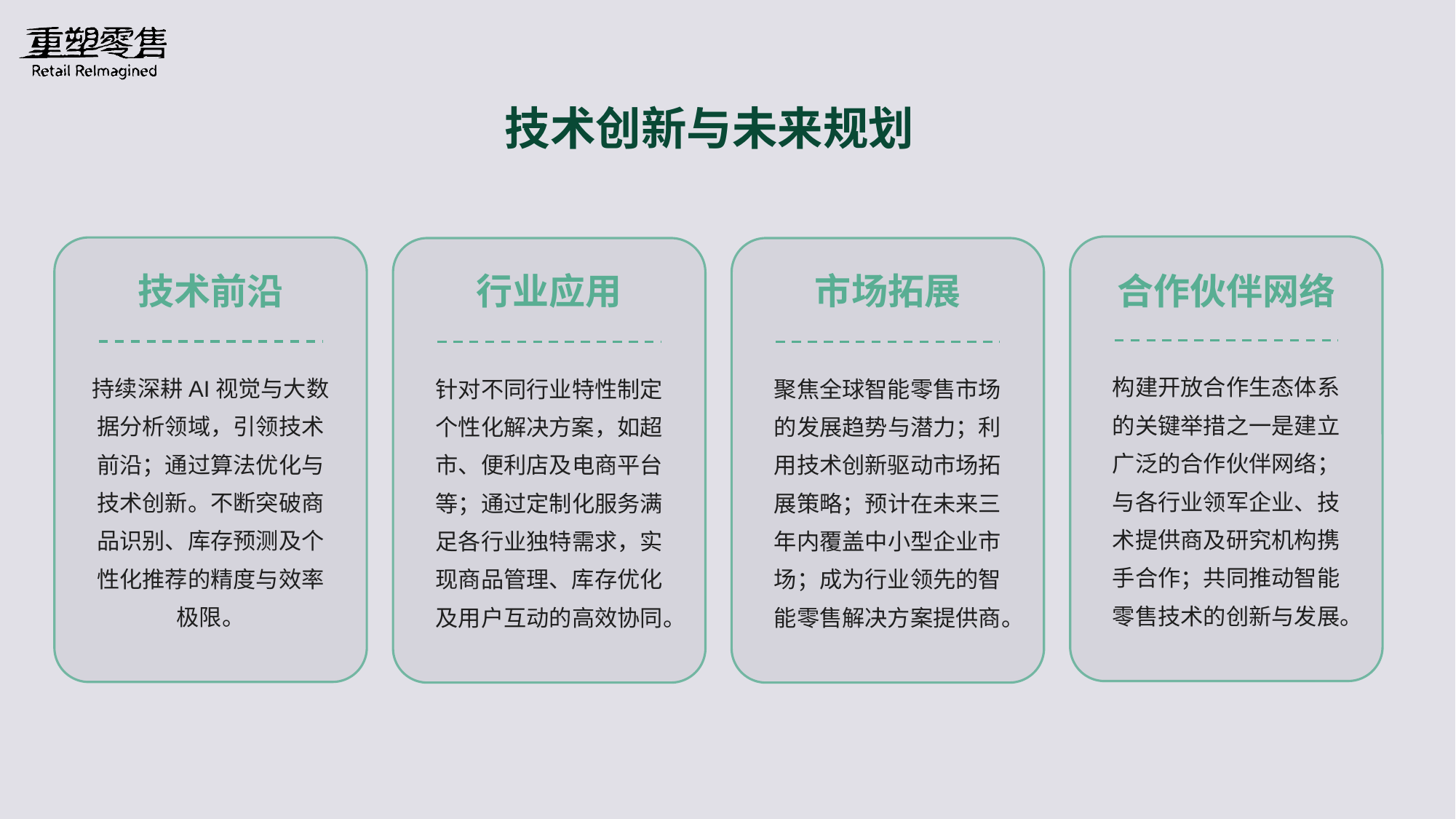

技术创新与未来规划

技术前沿
行业应用
市场拓展
合作伙伴网络
构建开放合作生态体系的关键举措之一是建立广泛的合作伙伴网络；与各行业领军企业、技术提供商及研究机构携手合作；共同推动智能零售技术的创新与发展。
持续深耕AI视觉与大数据分析领域，引领技术前沿；通过算法优化与技术创新。不断突破商品识别、库存预测及个性化推荐的精度与效率极限。
针对不同行业特性制定个性化解决方案，如超市、便利店及电商平台等；通过定制化服务满足各行业独特需求，实现商品管理、库存优化及用户互动的高效协同。
聚焦全球智能零售市场的发展趋势与潜力；利用技术创新驱动市场拓展策略；预计在未来三年内覆盖中小型企业市场；成为行业领先的智能零售解决方案提供商。